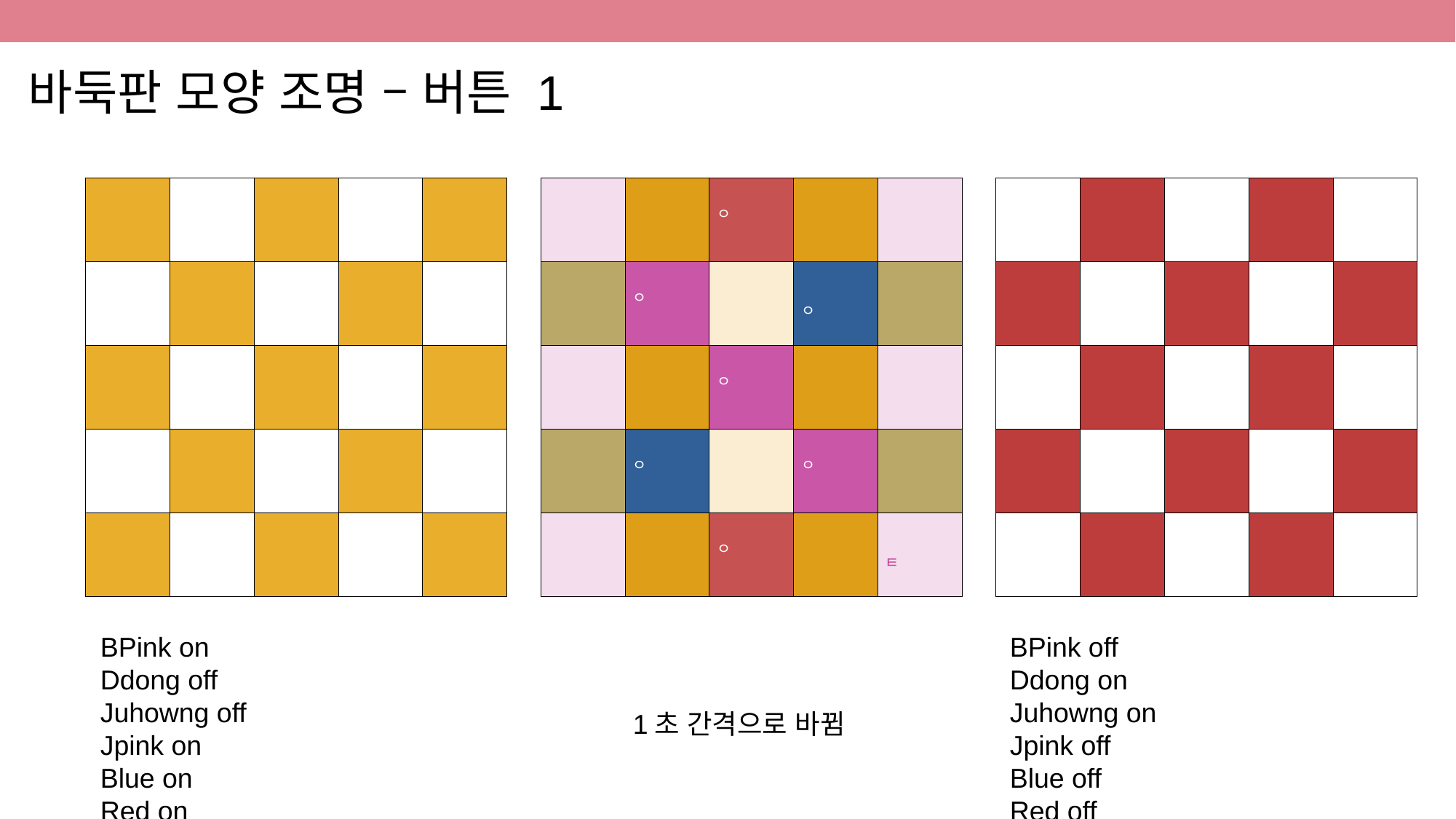

바둑판 모양 조명 – 버튼 1
|  |  | ㅇ |  |  |
| --- | --- | --- | --- | --- |
|  | ㅇ |  | ㅇ |  |
|  |  | ㅇ |  |  |
|  | ㅇ |  | ㅇ |  |
|  |  | ㅇ |  | ㅌ |
|  |  |  |  |  |
| --- | --- | --- | --- | --- |
|  |  |  |  |  |
|  |  |  |  |  |
|  |  |  |  |  |
|  |  |  |  |  |
|  |  |  |  |  |
| --- | --- | --- | --- | --- |
|  |  |  |  |  |
|  |  |  |  |  |
|  |  |  |  |  |
|  |  |  |  |  |
BPink on
Ddong off
Juhowng off
Jpink on
Blue on
Red on
Yellow off

BPink off
Ddong on
Juhowng on
Jpink off
Blue off
Red off
Yellow on

1초 간격으로 바뀜